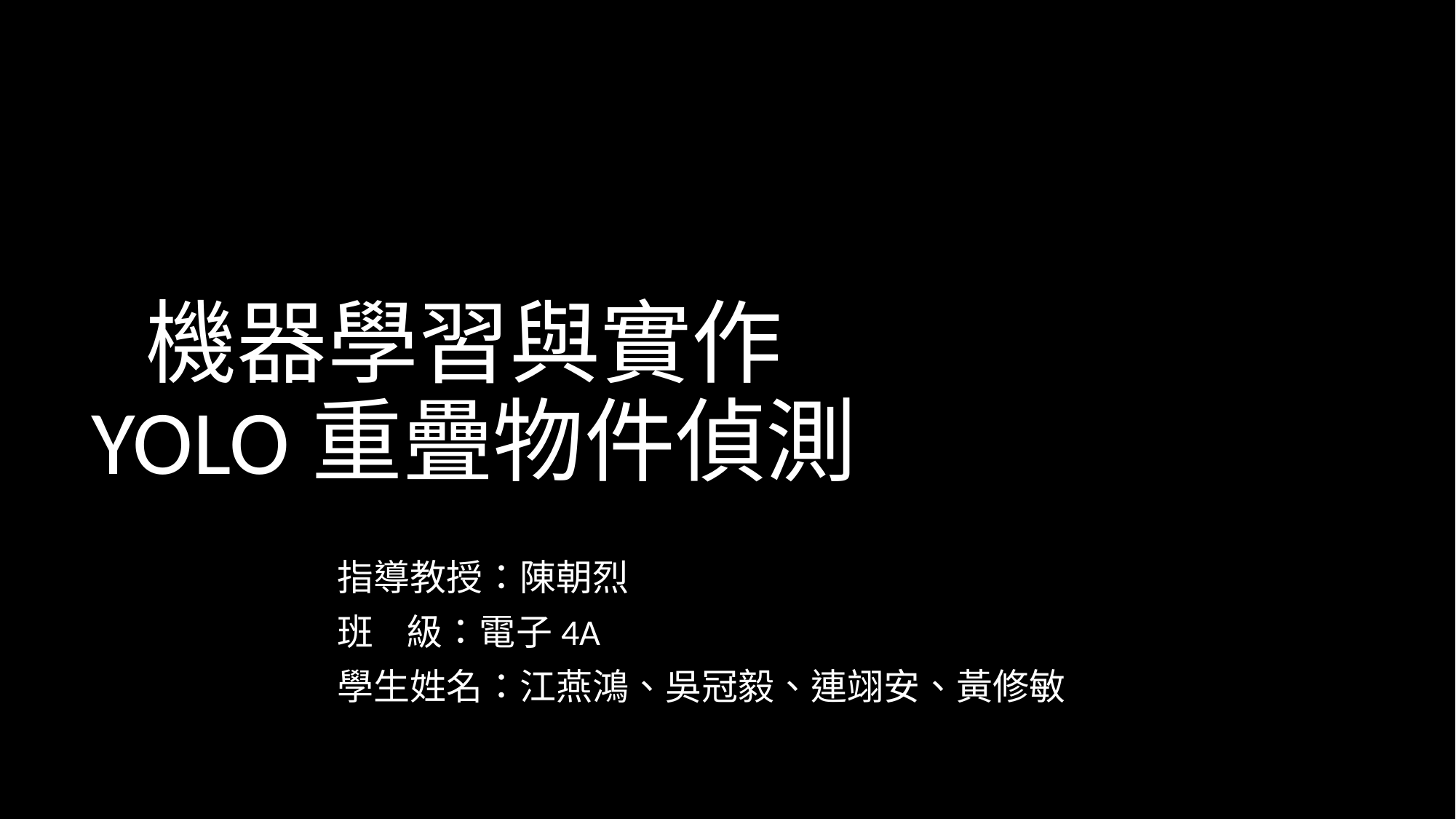

# 機器學習與實作  YOLO重疊物件偵測
指導教授：陳朝烈
班    級：電子4A
學生姓名：江燕鴻、吳冠毅、連翊安、黃修敏